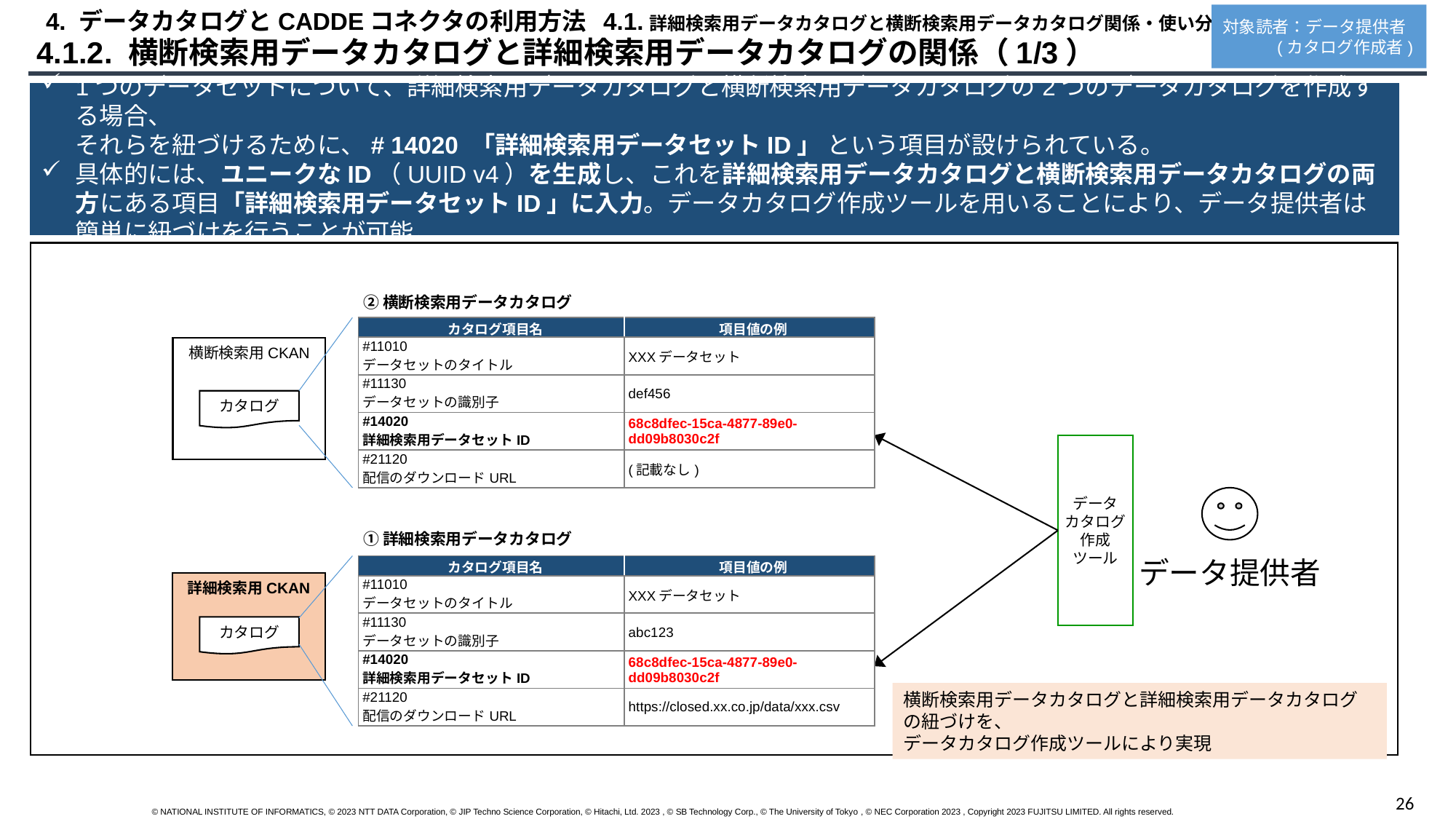

4. データカタログとCADDEコネクタの利用方法  4.1.詳細検索用データカタログと横断検索用データカタログ関係・使い分けについて
対象読者：データ提供者
           (カタログ作成者)
 4.1.2. 横断検索用データカタログと詳細検索用データカタログの関係（1/3）
1つのデータセットについて、詳細検索用データカタログと横断検索用データカタログの2つのデータカタログを作成する場合、
それらを紐づけるために、# 14020 「詳細検索用データセットID」 という項目が設けられている。
具体的には、ユニークなID（UUID v4）を生成し、これを詳細検索用データカタログと横断検索用データカタログの両方にある項目「詳細検索用データセットID」に入力。データカタログ作成ツールを用いることにより、データ提供者は簡単に紐づけを行うことが可能。

②横断検索用データカタログ
| カタログ項目名 | 項目値の例 |
| --- | --- |
| #11010 データセットのタイトル | XXXデータセット |
| #11130 データセットの識別子 | def456 |
| #14020 詳細検索用データセットID | 68c8dfec-15ca-4877-89e0-dd09b8030c2f |
| #21120 配信のダウンロードURL | (記載なし) |
横断検索用CKAN
カタログ
データ
カタログ
作成
ツール

①詳細検索用データカタログ
データ提供者
| カタログ項目名 | 項目値の例 |
| --- | --- |
| #11010 データセットのタイトル | XXXデータセット |
| #11130 データセットの識別子 | abc123 |
| #14020 詳細検索用データセットID | 68c8dfec-15ca-4877-89e0-dd09b8030c2f |
| #21120 配信のダウンロードURL | https://closed.xx.co.jp/data/xxx.csv |
詳細検索用CKAN
カタログ
横断検索用データカタログと詳細検索用データカタログの紐づけを、
データカタログ作成ツールにより実現